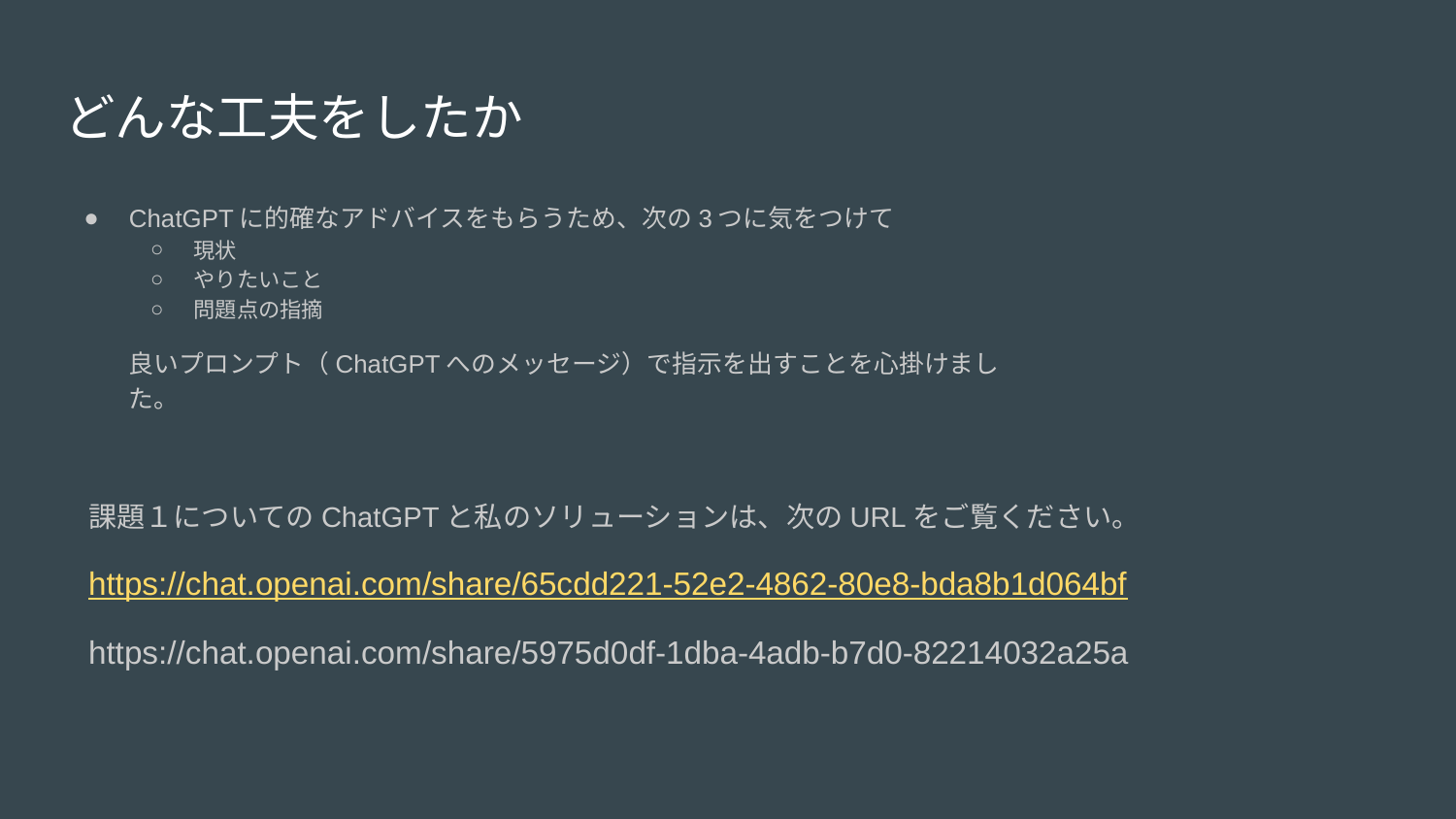

# どんな工夫をしたか
ChatGPTに的確なアドバイスをもらうため、次の3つに気をつけて
現状
やりたいこと
問題点の指摘
良いプロンプト（ChatGPTへのメッセージ）で指示を出すことを心掛けました。

課題１についてのChatGPTと私のソリューションは、次のURLをご覧ください。
https://chat.openai.com/share/65cdd221-52e2-4862-80e8-bda8b1d064bf
https://chat.openai.com/share/5975d0df-1dba-4adb-b7d0-82214032a25a